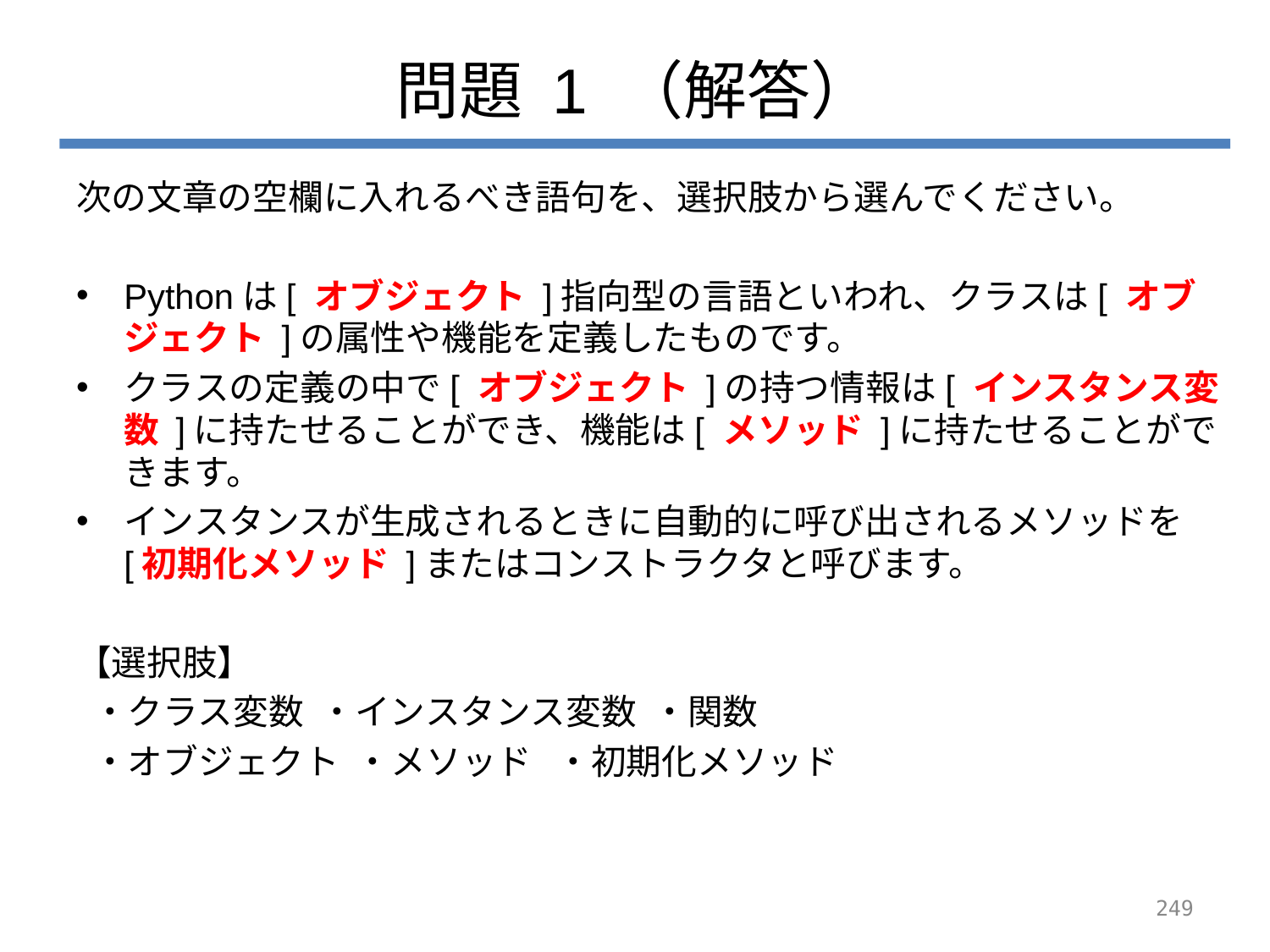

# 問題 1 （解答）
次の文章の空欄に入れるべき語句を、選択肢から選んでください。

Pythonは[ オブジェクト ]指向型の言語といわれ、クラスは[ オブジェクト ]の属性や機能を定義したものです。
クラスの定義の中で[ オブジェクト ]の持つ情報は[ インスタンス変数 ]に持たせることができ、機能は[ メソッド ]に持たせることができます。
インスタンスが生成されるときに自動的に呼び出されるメソッドを [初期化メソッド ]またはコンストラクタと呼びます。

【選択肢】
 ・クラス変数  ・インスタンス変数  ・関数
 ・オブジェクト  ・メソッド   ・初期化メソッド
249